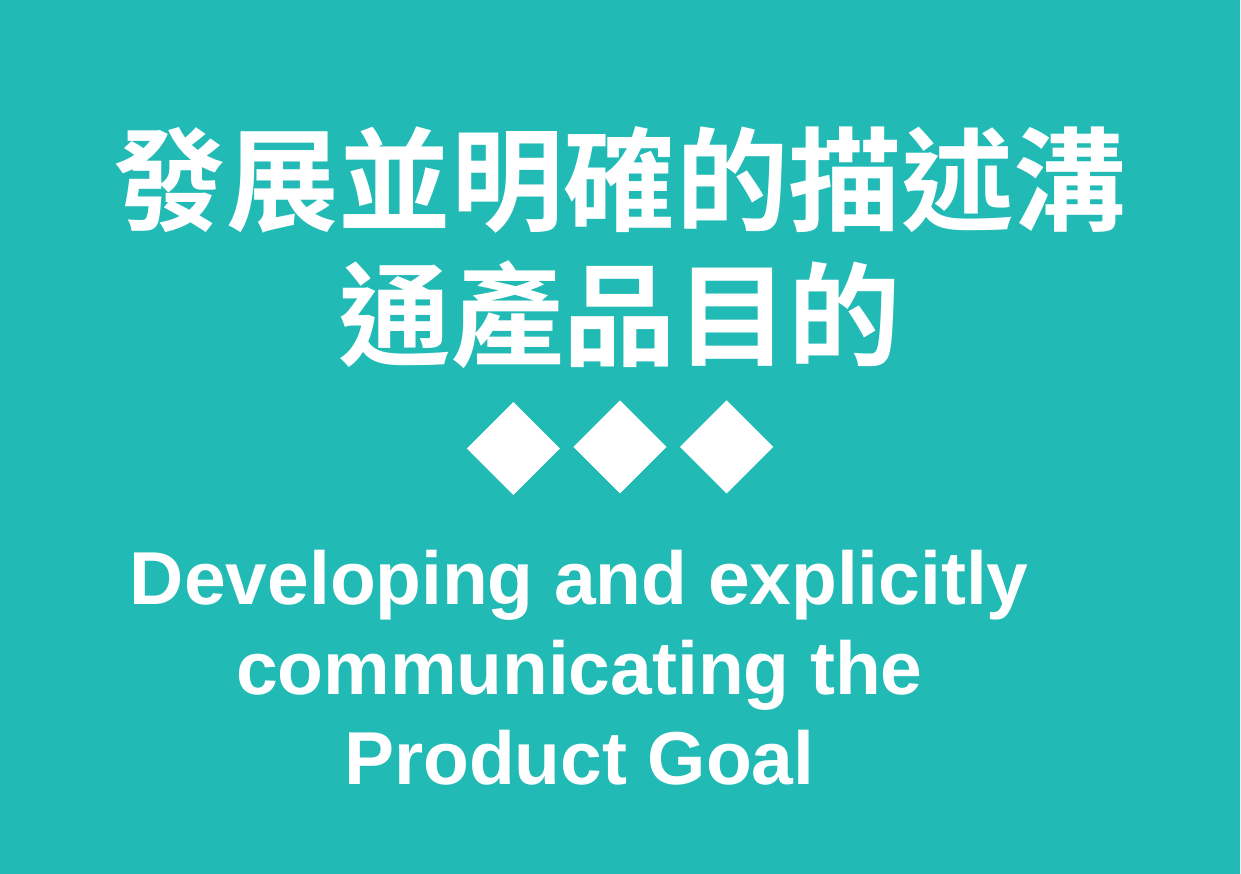

發展並明確的描述溝通產品目的

Developing and explicitly communicating the Product Goal